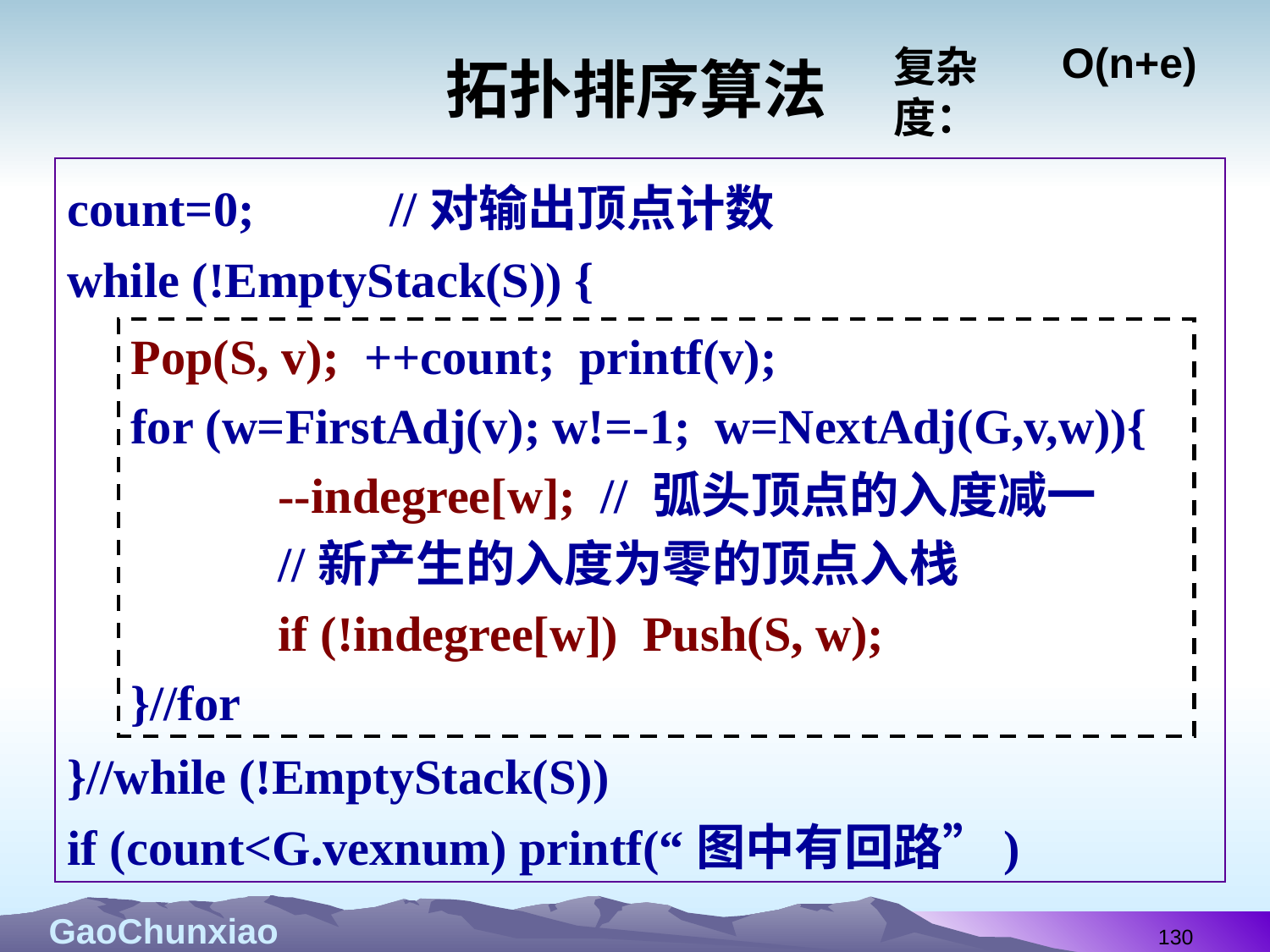

# 拓扑排序算法
O(n+e)
复杂度：
count=0;           //对输出顶点计数
while (!EmptyStack(S)) {

}//while (!EmptyStack(S))
if (count<G.vexnum) printf(“图中有回路”)
Pop(S, v);  ++count;  printf(v);
for (w=FirstAdj(v); w!=-1;  w=NextAdj(G,v,w)){
            --indegree[w];  // 弧头顶点的入度减一
            //新产生的入度为零的顶点入栈
            if (!indegree[w])  Push(S, w);
}//for
130